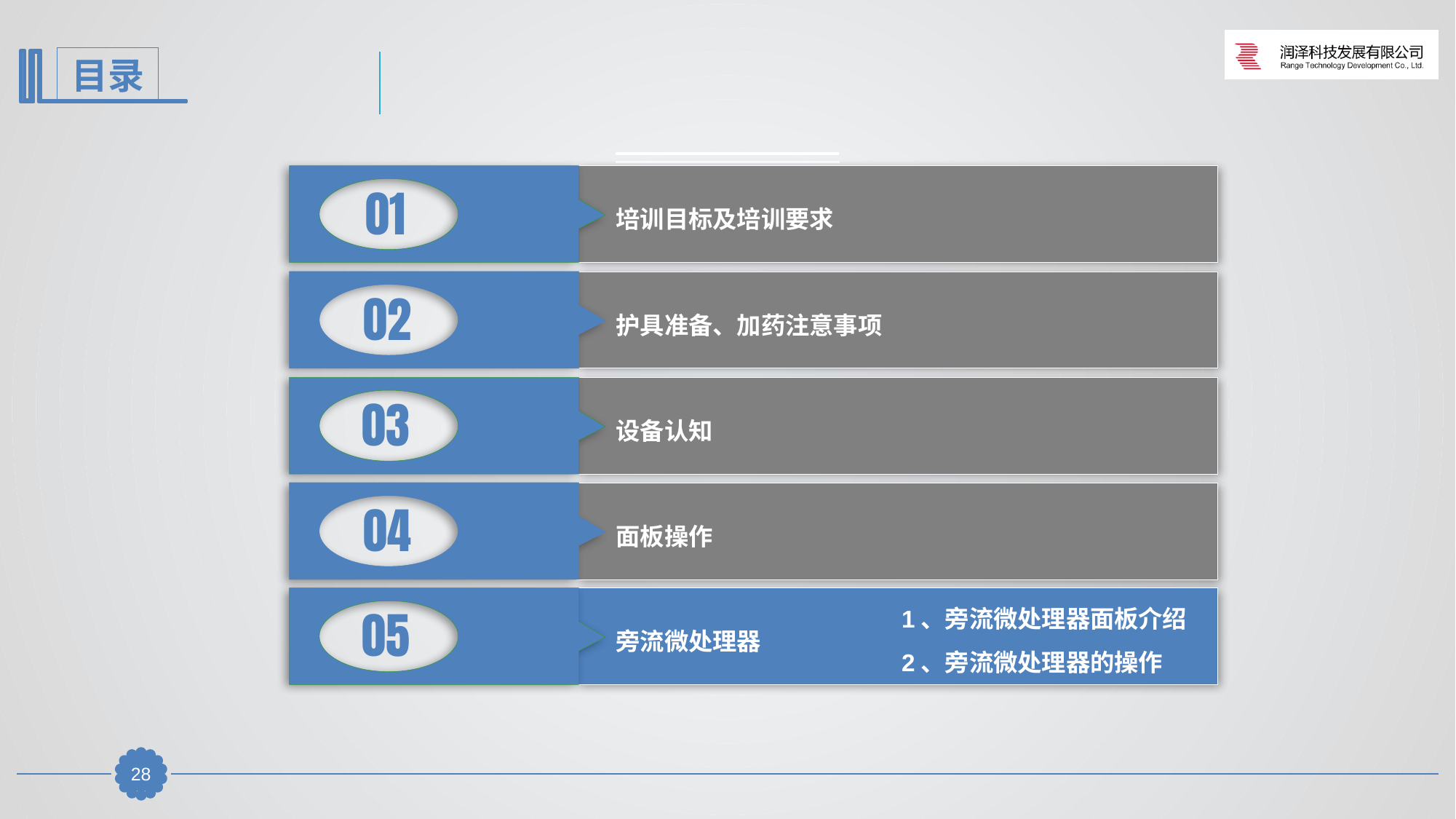

01
培训目标及培训要求

02
护具准备、加药注意事项

03
设备认知

04
面板操作

05
旁流微处理器
1、旁流微处理器面板介绍
2、旁流微处理器的操作
28